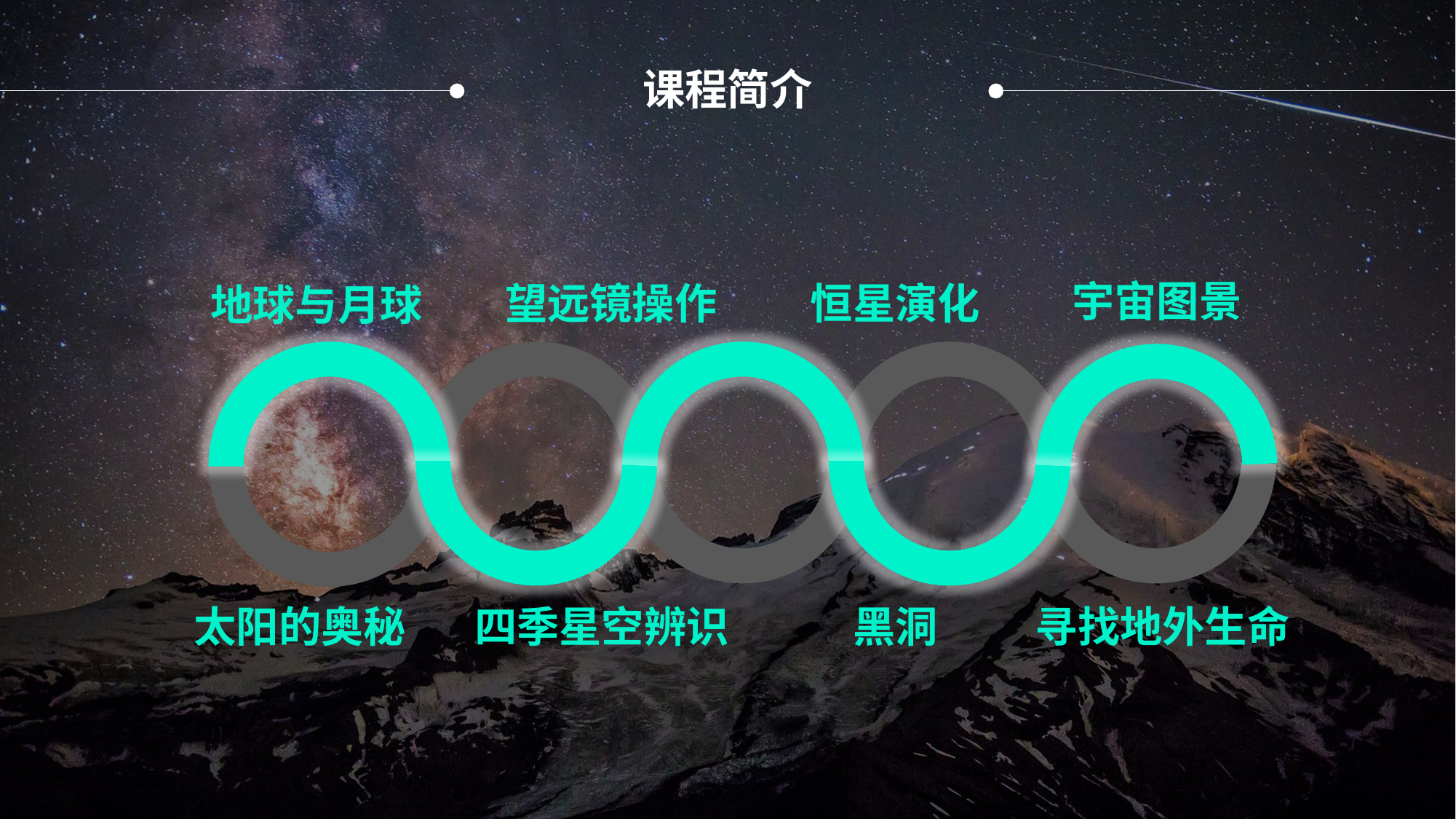

课程简介
宇宙图景
恒星演化
望远镜操作
地球与月球

太阳的奥秘
四季星空辨识
黑洞
寻找地外生命